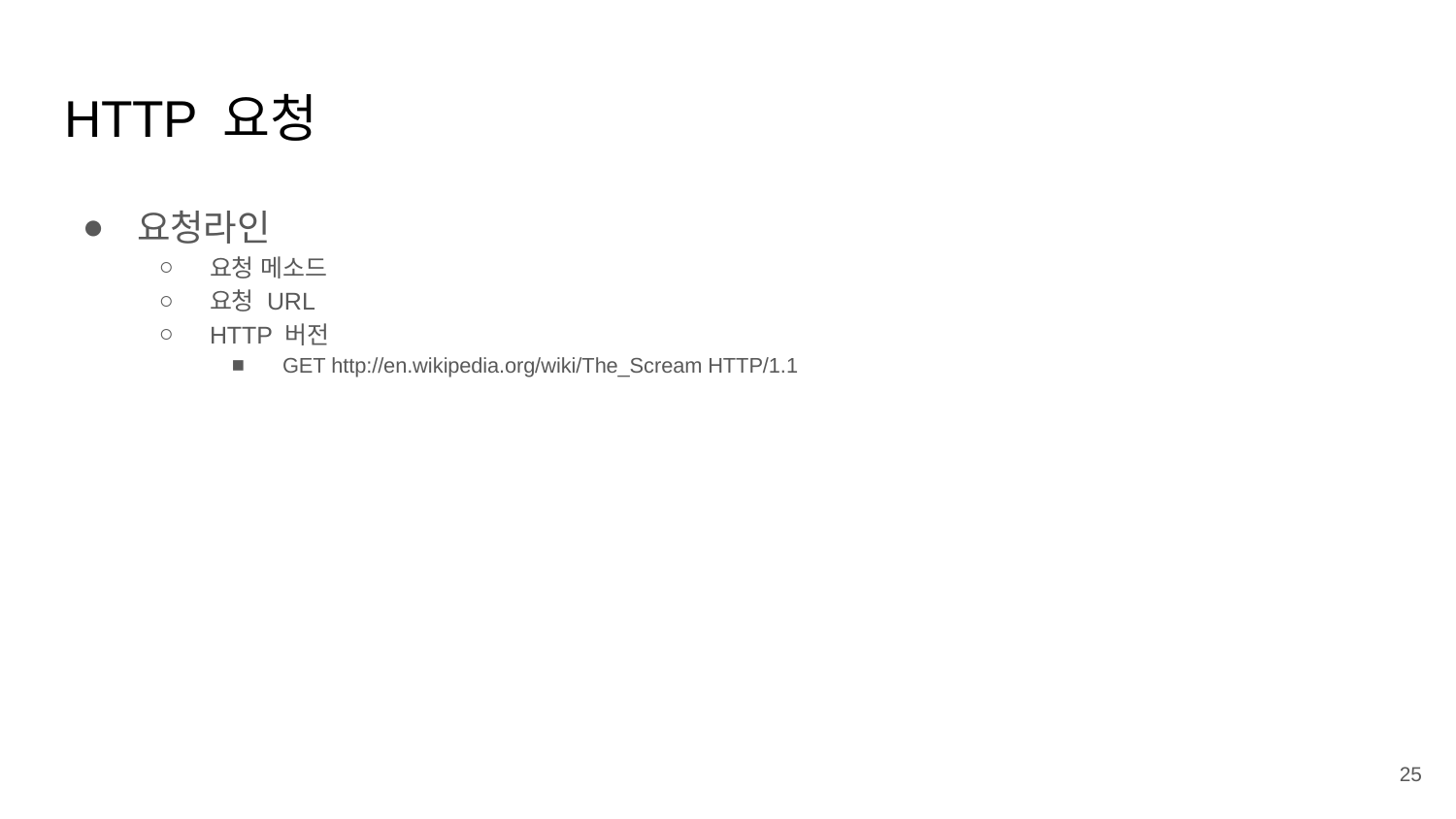

# HTTP 요청
요청라인
요청 메소드
요청 URL
HTTP 버전
GET http://en.wikipedia.org/wiki/The_Scream HTTP/1.1

25